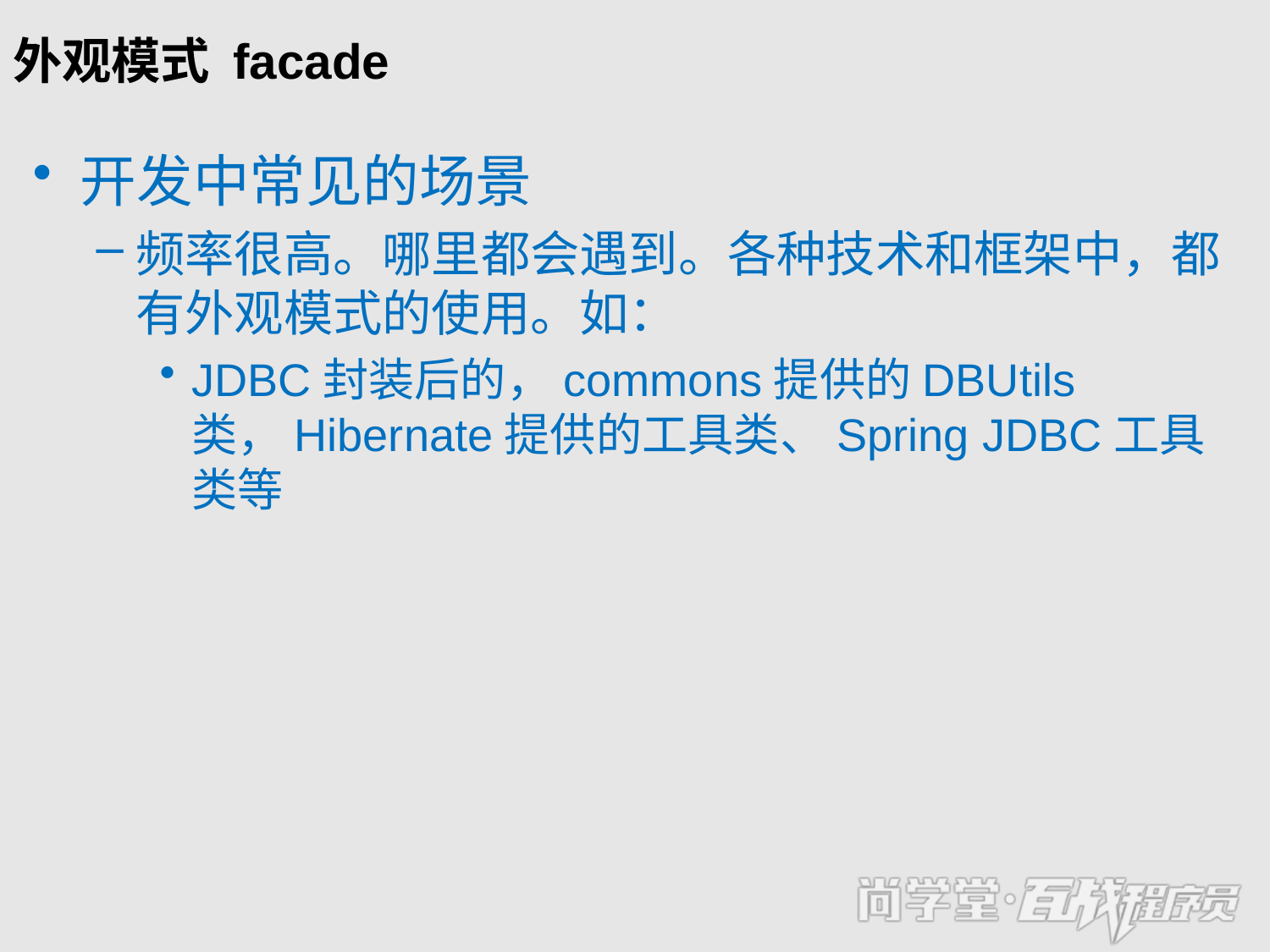

# 外观模式 facade
开发中常见的场景
频率很高。哪里都会遇到。各种技术和框架中，都有外观模式的使用。如：
JDBC封装后的，commons提供的DBUtils类，Hibernate提供的工具类、Spring JDBC工具类等